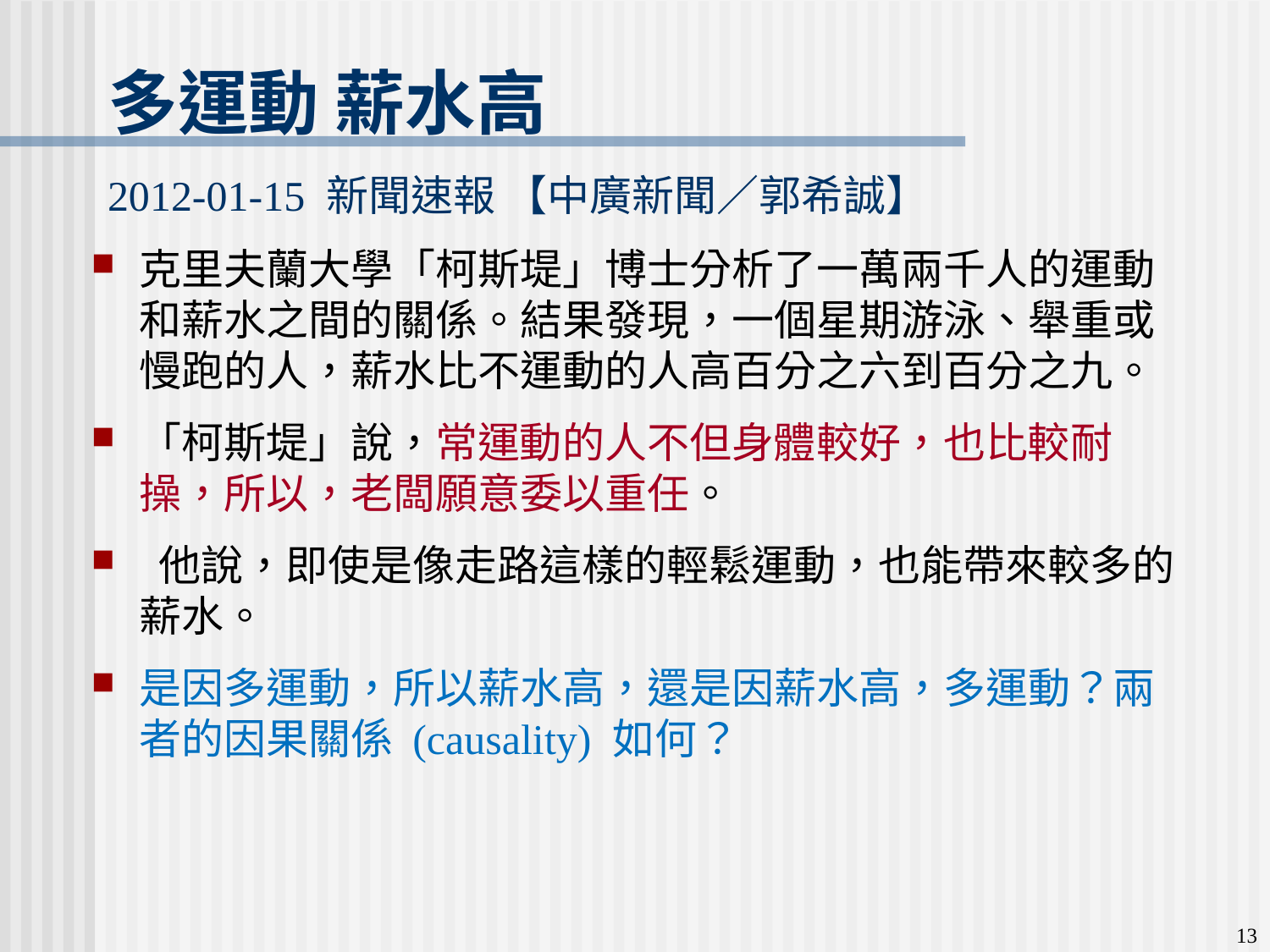

# 多運動 薪水高 2012-01-15 新聞速報 【中廣新聞／郭希誠】
克里夫蘭大學「柯斯堤」博士分析了一萬兩千人的運動和薪水之間的關係。結果發現，一個星期游泳、舉重或慢跑的人，薪水比不運動的人高百分之六到百分之九。
「柯斯堤」說，常運動的人不但身體較好，也比較耐操，所以，老闆願意委以重任。
 他說，即使是像走路這樣的輕鬆運動，也能帶來較多的薪水。
是因多運動，所以薪水高，還是因薪水高，多運動？兩者的因果關係 (causality) 如何？
13